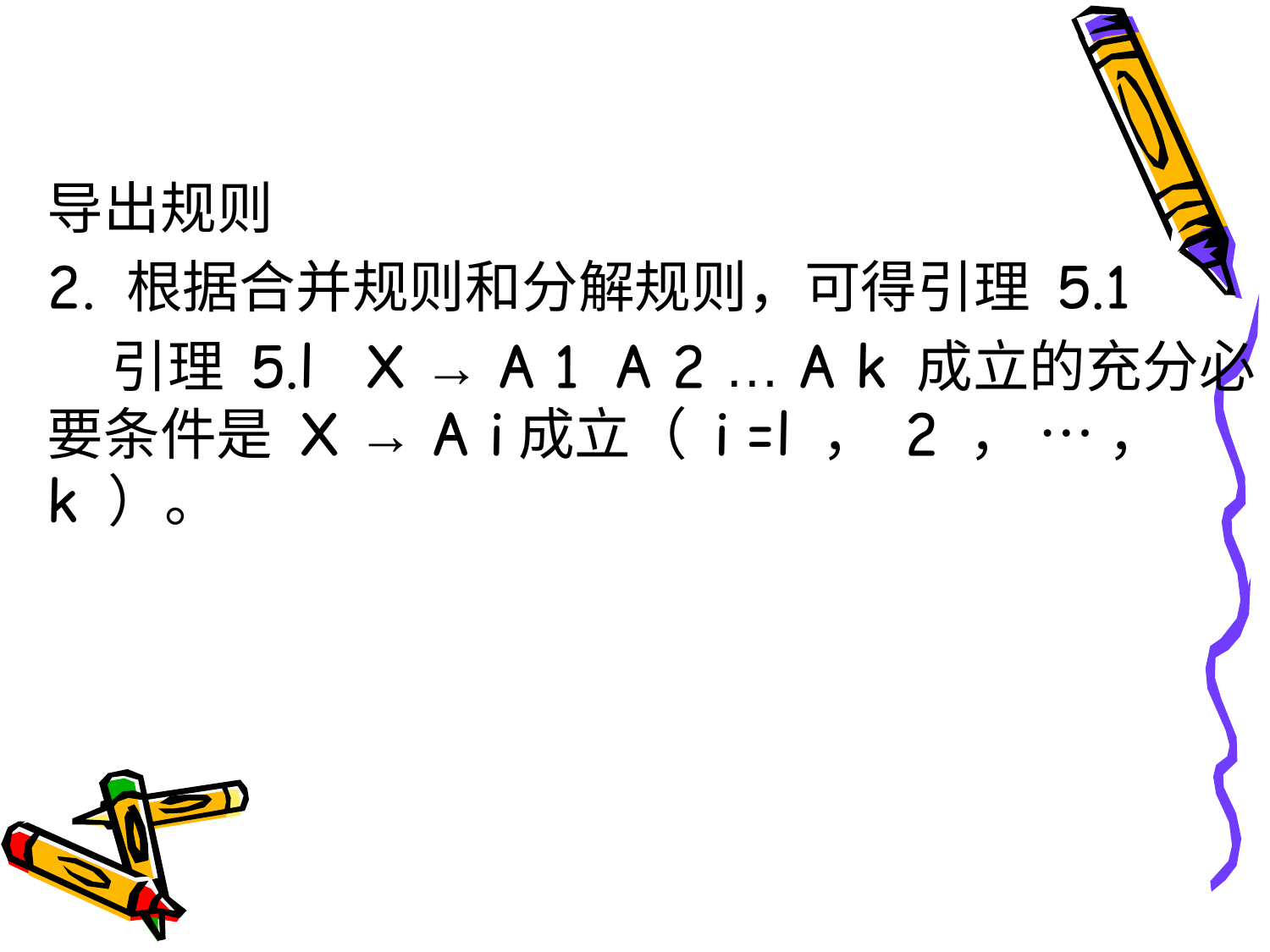

#
导出规则
2. 根据合并规则和分解规则，可得引理 5.1
    引理 5.l   X → A 1  A 2 … A k 成立的充分必要条件是 X → A i成立（ i =l ， 2 ， … ， k ）。